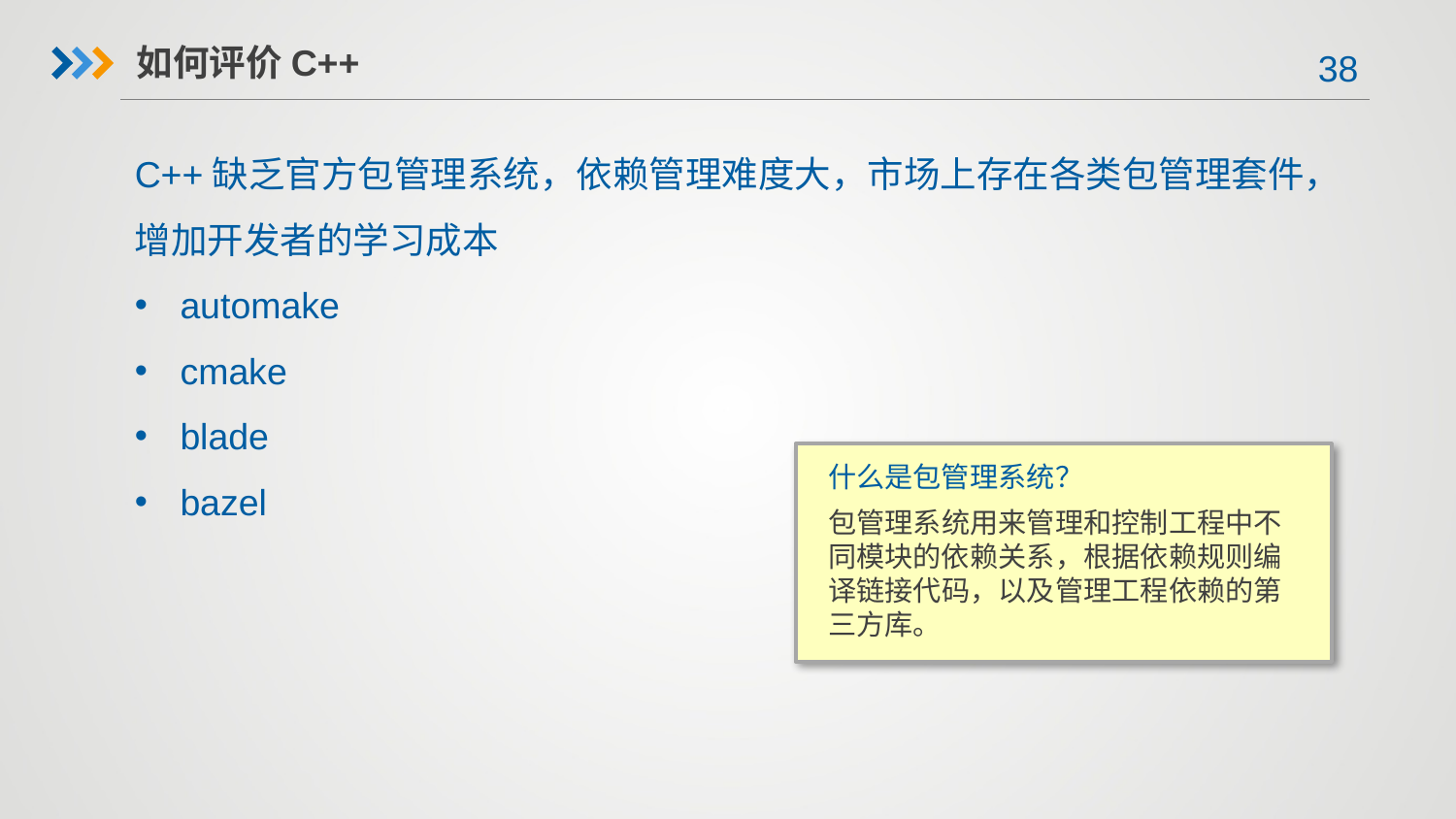

如何评价C++
C++缺乏官方包管理系统，依赖管理难度大，市场上存在各类包管理套件，增加开发者的学习成本
automake
cmake
blade
bazel

什么是包管理系统？
包管理系统用来管理和控制工程中不同模块的依赖关系，根据依赖规则编译链接代码，以及管理工程依赖的第三方库。